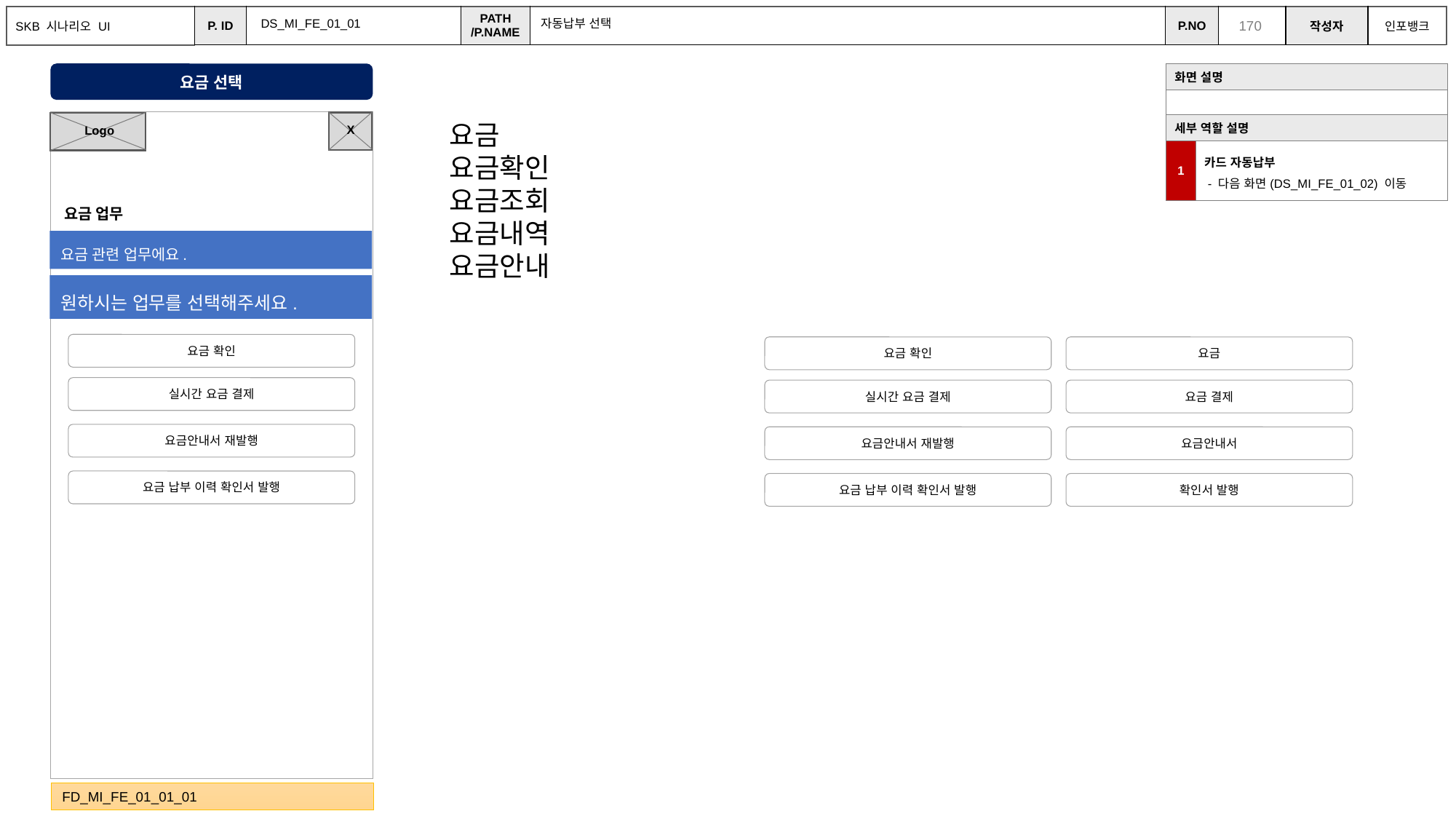

DS_MI_FE_01_01
자동납부 선택
요금 선택
| 화면 설명 |  |
| --- | --- |
|  |  |
| 세부 역할 설명 |  |
| 1 | 카드 자동납부 - 다음 화면(DS\_MI\_FE\_01\_02) 이동 |

X
요금
요금확인
요금조회
요금내역
요금안내

Logo
요금 업무
요금 관련 업무에요.
원하시는 업무를 선택해주세요.

요금 확인

요금 확인

요금

실시간 요금 결제

실시간 요금 결제

요금 결제

요금안내서 재발행

요금안내서 재발행

요금안내서

요금 납부 이력 확인서 발행

요금 납부 이력 확인서 발행

확인서 발행
FD_MI_FE_01_01_01